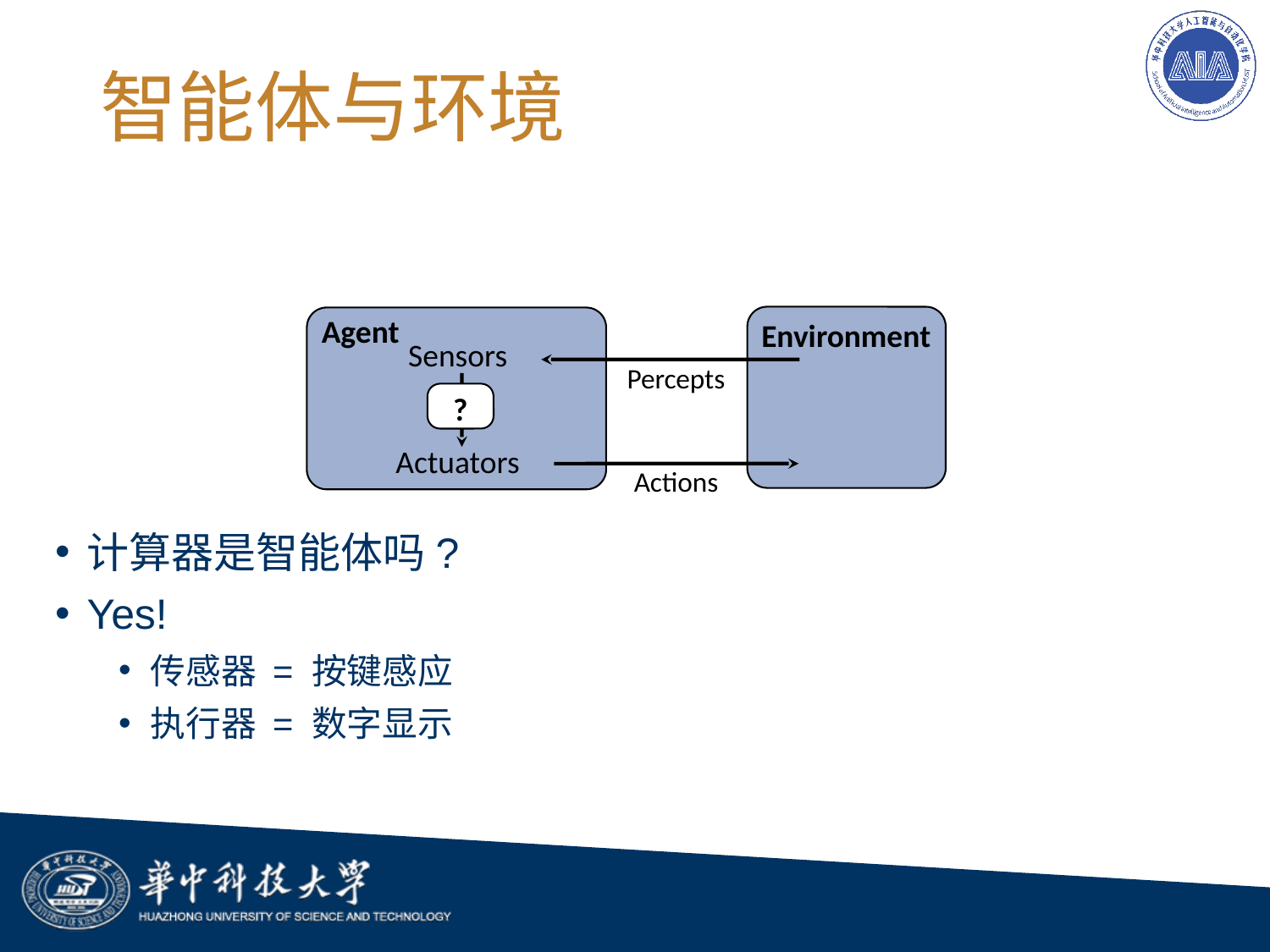

# 智能体与环境

Agent
Environment
Sensors
Actuators

Percepts

?

Actions
计算器是智能体吗?
Yes!
传感器 = 按键感应
执行器 = 数字显示